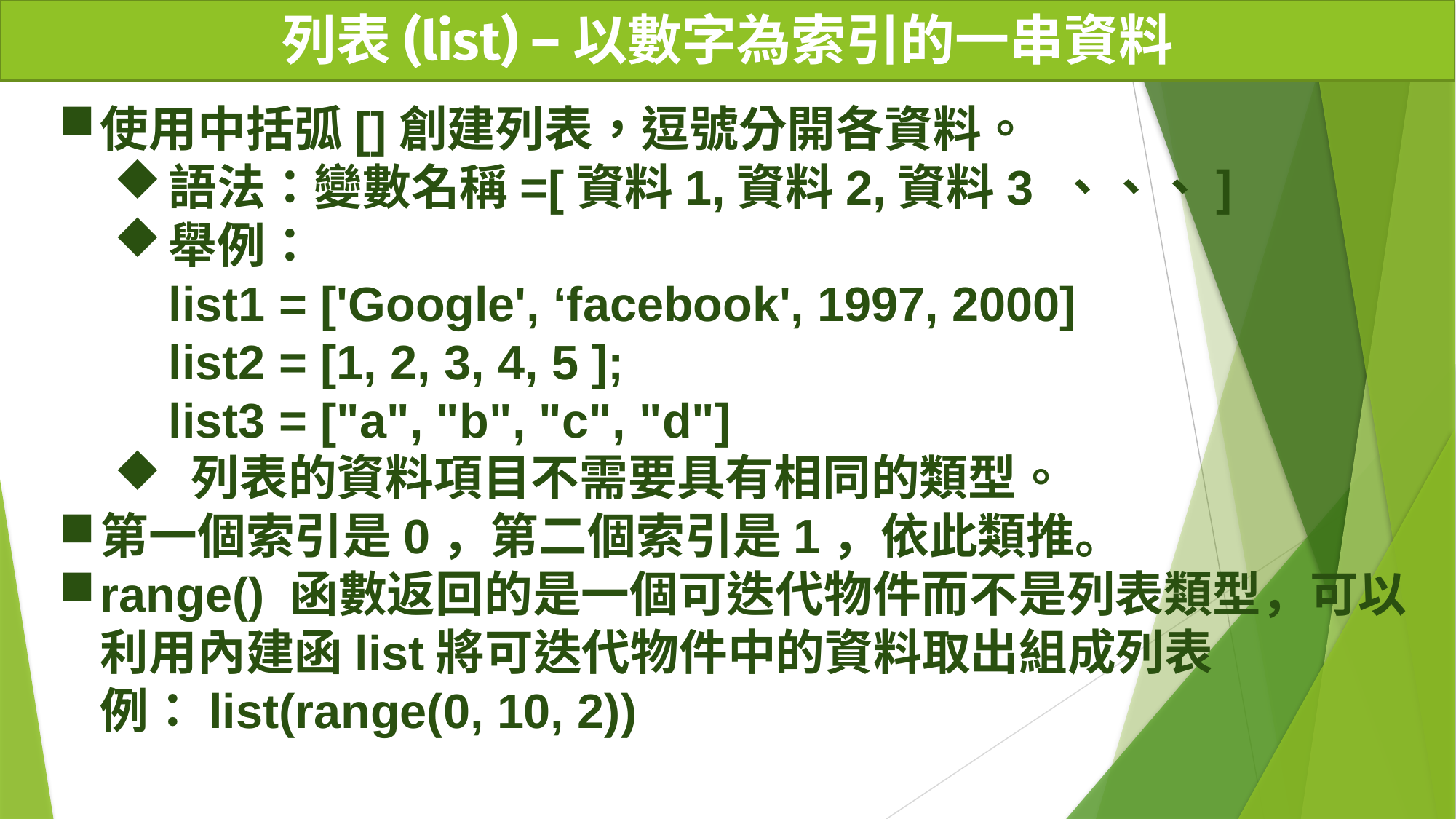

# 列表(list) –以數字為索引的一串資料
使用中括弧[]創建列表，逗號分開各資料。
語法：變數名稱=[資料1,資料2,資料3 、、、]
舉例：
list1 = ['Google', ‘facebook', 1997, 2000]
list2 = [1, 2, 3, 4, 5 ];
list3 = ["a", "b", "c", "d"]
 列表的資料項目不需要具有相同的類型。
第一個索引是0，第二個索引是1，依此類推。
range() 函數返回的是一個可迭代物件而不是列表類型，可以利用內建函list將可迭代物件中的資料取出組成列表
例：list(range(0, 10, 2))